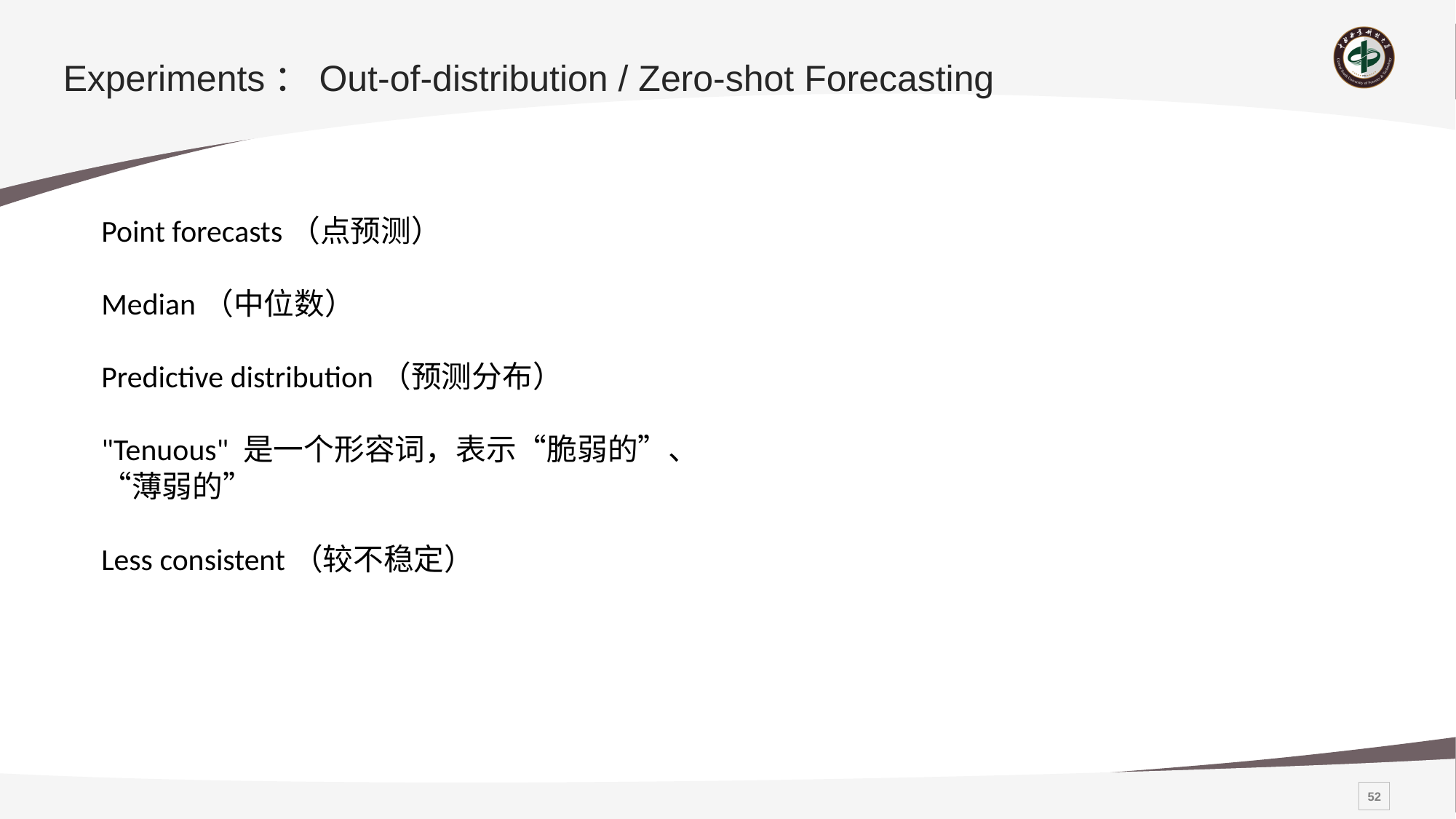

# Experiments：Out-of-distribution / Zero-shot Forecasting
Point forecasts（点预测）

Median（中位数）

Predictive distribution（预测分布）

"Tenuous" 是一个形容词，表示“脆弱的”、“薄弱的”

Less consistent（较不稳定）